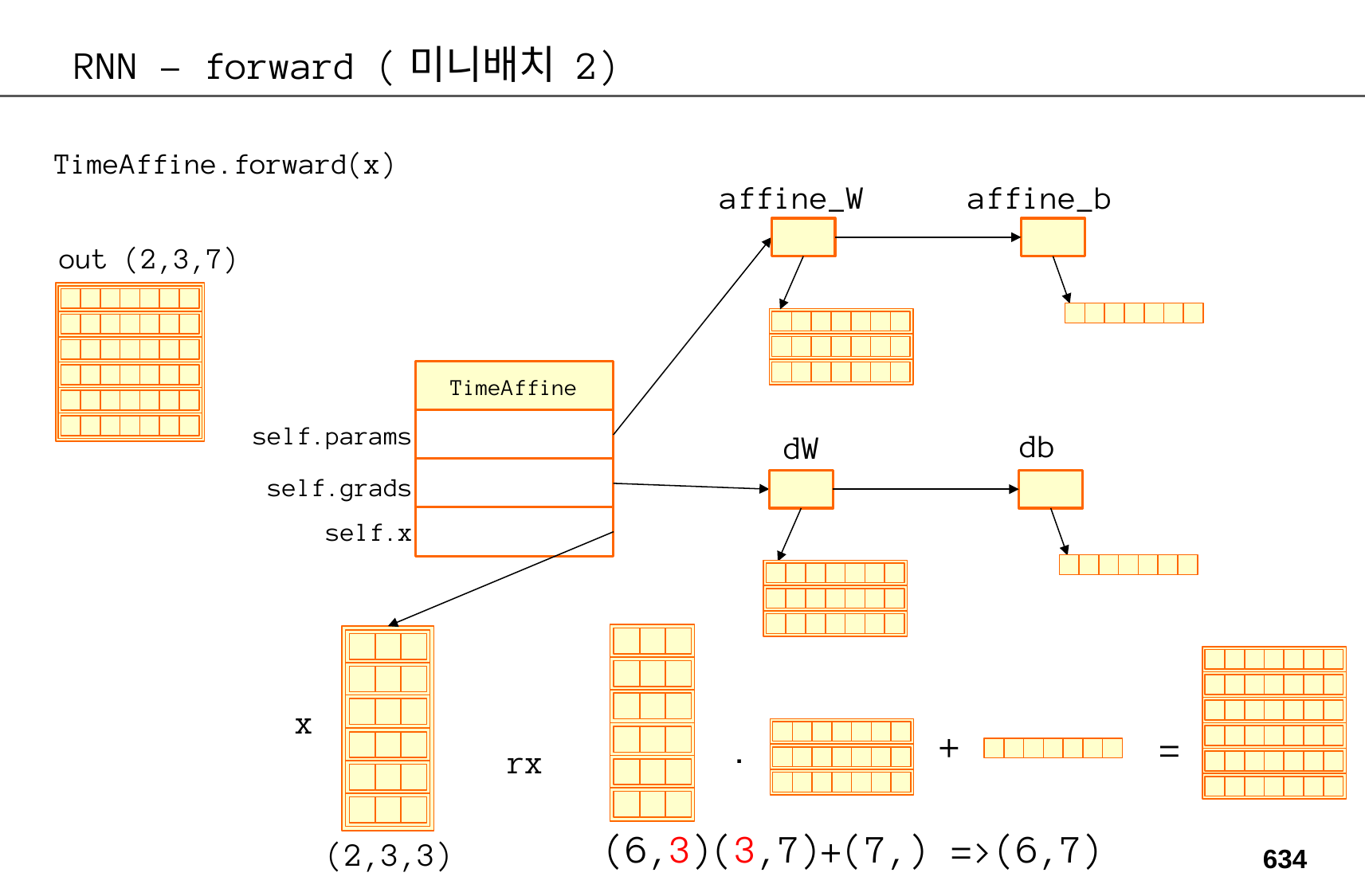

RNN - forward (미니배치 2)
TimeAffine.forward(x)
affine_b
affine_W

out (2,3,7)

TimeAffine

self.params
db
dW

self.grads

self.x

x
+
=
.

rx

(6,3)(3,7)+(7,) =>(6,7)
(2,3,3)